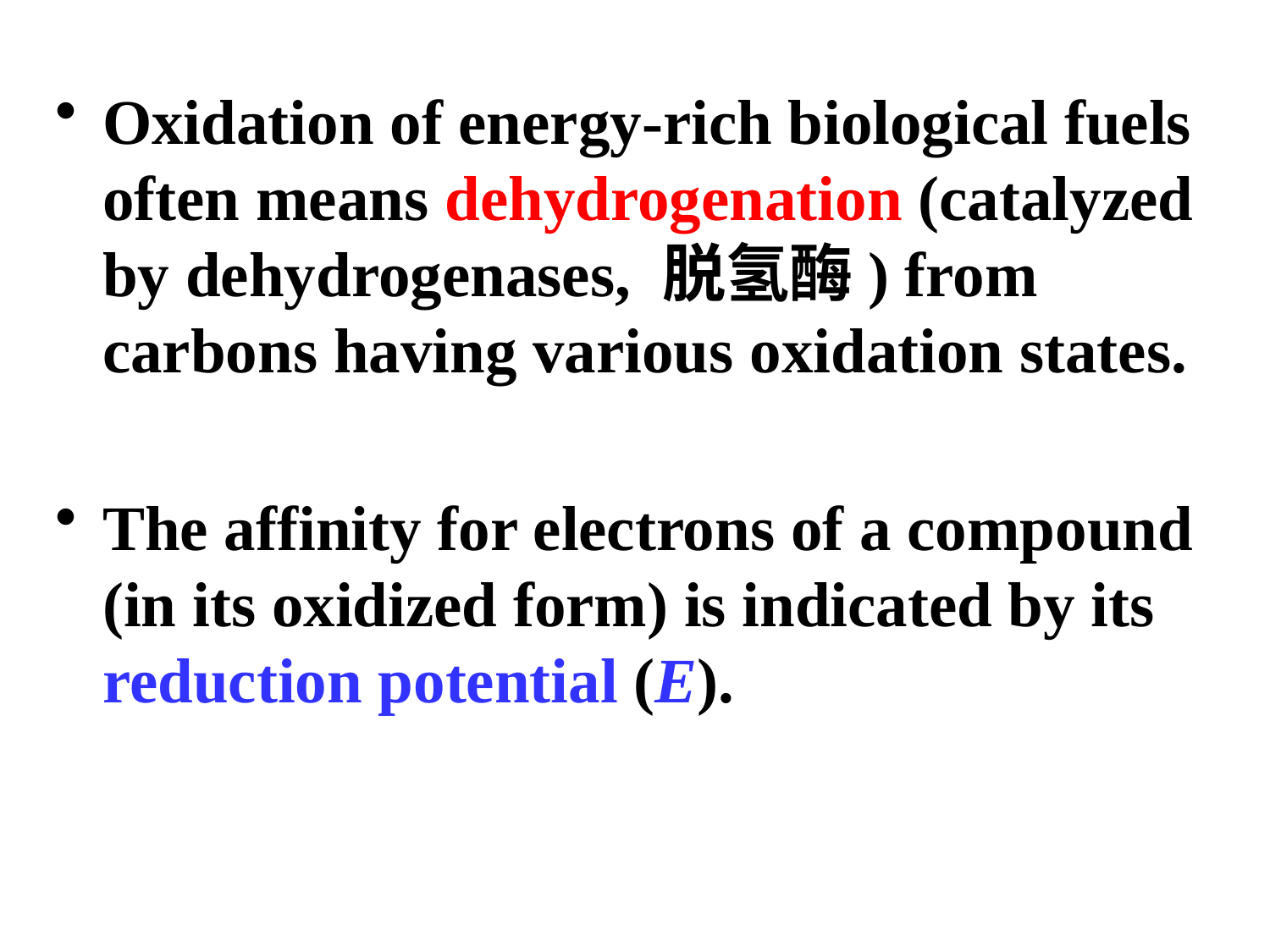

#
Oxidation of energy-rich biological fuels often means dehydrogenation (catalyzed by dehydrogenases, 脱氢酶) from carbons having various oxidation states.

The affinity for electrons of a compound (in its oxidized form) is indicated by its reduction potential (E).